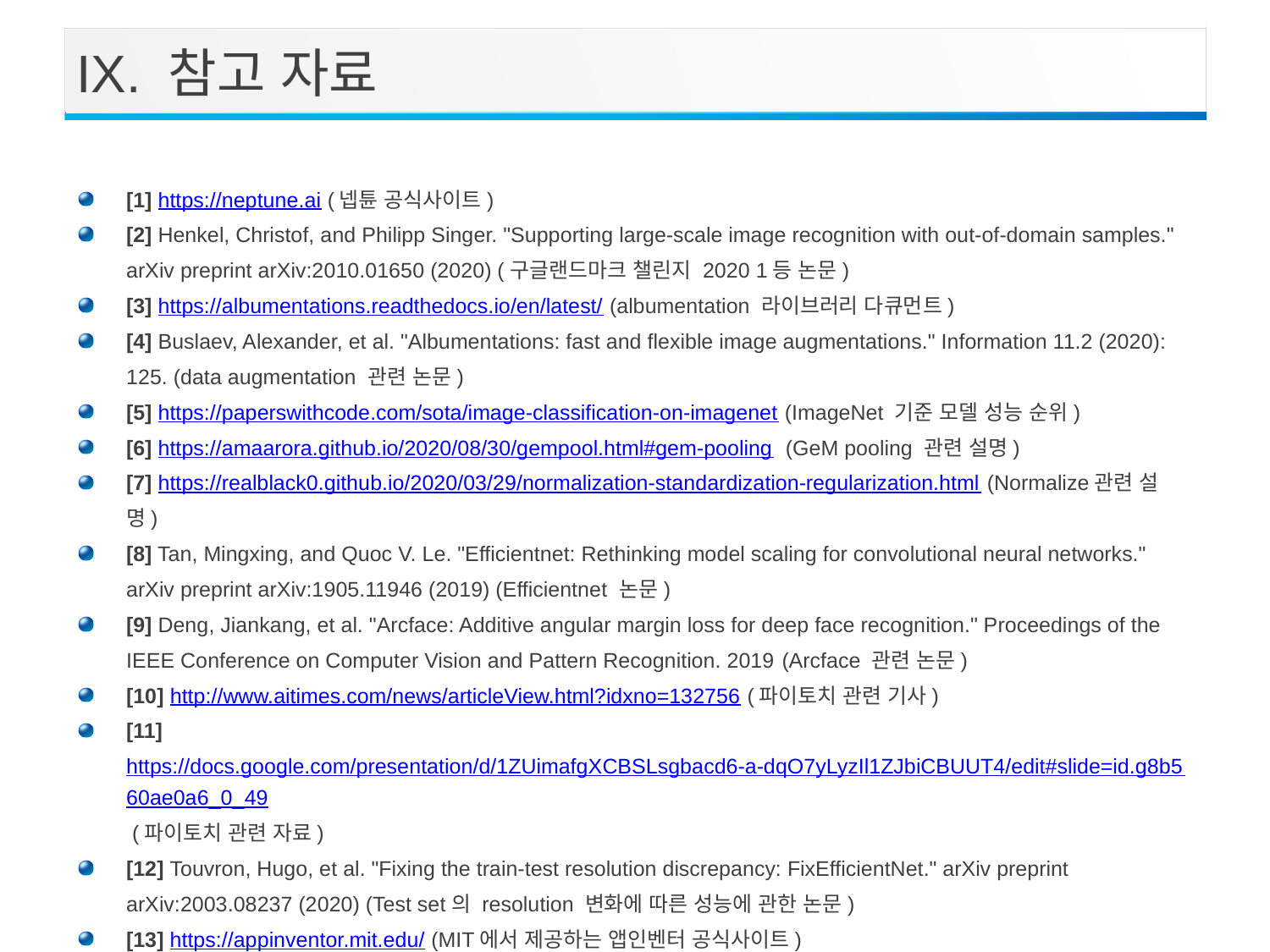

IX. 참고 자료
[1] https://neptune.ai (넵튠 공식사이트)
[2] Henkel, Christof, and Philipp Singer. "Supporting large-scale image recognition with out-of-domain samples." arXiv preprint arXiv:2010.01650 (2020) (구글랜드마크 챌린지 2020 1등 논문)
[3] https://albumentations.readthedocs.io/en/latest/ (albumentation 라이브러리 다큐먼트)
[4] Buslaev, Alexander, et al. "Albumentations: fast and flexible image augmentations." Information 11.2 (2020): 125. (data augmentation 관련 논문)
[5] https://paperswithcode.com/sota/image-classification-on-imagenet (ImageNet 기준 모델 성능 순위)
[6] https://amaarora.github.io/2020/08/30/gempool.html#gem-pooling  (GeM pooling 관련 설명)
[7] https://realblack0.github.io/2020/03/29/normalization-standardization-regularization.html (Normalize관련 설명)
[8] Tan, Mingxing, and Quoc V. Le. "Efficientnet: Rethinking model scaling for convolutional neural networks." arXiv preprint arXiv:1905.11946 (2019) (Efficientnet 논문)
[9] Deng, Jiankang, et al. "Arcface: Additive angular margin loss for deep face recognition." Proceedings of the IEEE Conference on Computer Vision and Pattern Recognition. 2019 (Arcface 관련 논문)
[10] http://www.aitimes.com/news/articleView.html?idxno=132756 (파이토치 관련 기사)
[11] https://docs.google.com/presentation/d/1ZUimafgXCBSLsgbacd6-a-dqO7yLyzIl1ZJbiCBUUT4/edit#slide=id.g8b560ae0a6_0_49 (파이토치 관련 자료)
[12] Touvron, Hugo, et al. "Fixing the train-test resolution discrepancy: FixEfficientNet." arXiv preprint arXiv:2003.08237 (2020) (Test set의 resolution 변화에 따른 성능에 관한 논문)
[13] https://appinventor.mit.edu/ (MIT에서 제공하는 앱인벤터 공식사이트)